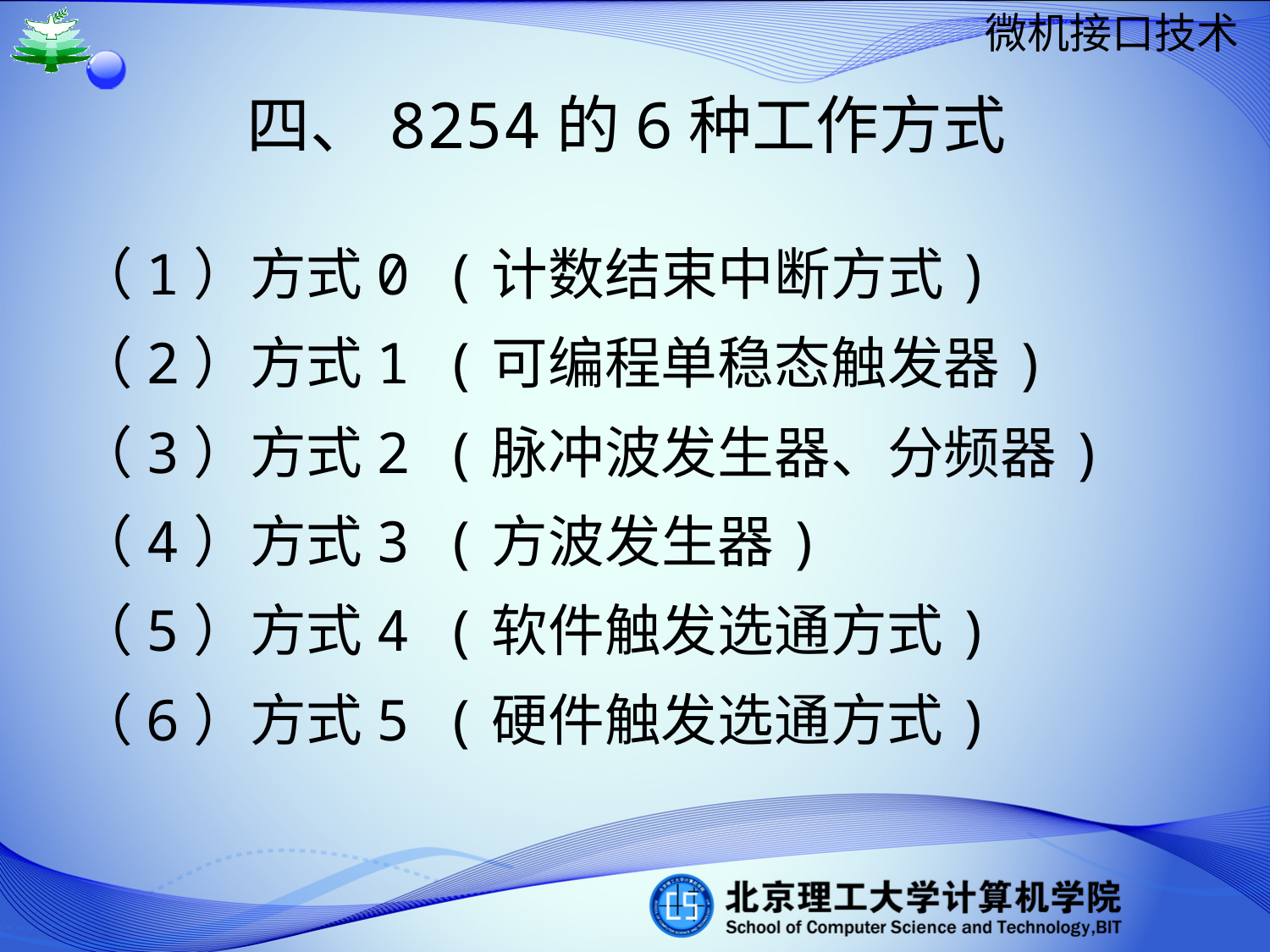

# 四、8254的6种工作方式
（1）方式0 (计数结束中断方式)
（2）方式1 (可编程单稳态触发器)
（3）方式2 (脉冲波发生器、分频器)
（4）方式3 (方波发生器)
（5）方式4 (软件触发选通方式)
（6）方式5 (硬件触发选通方式)